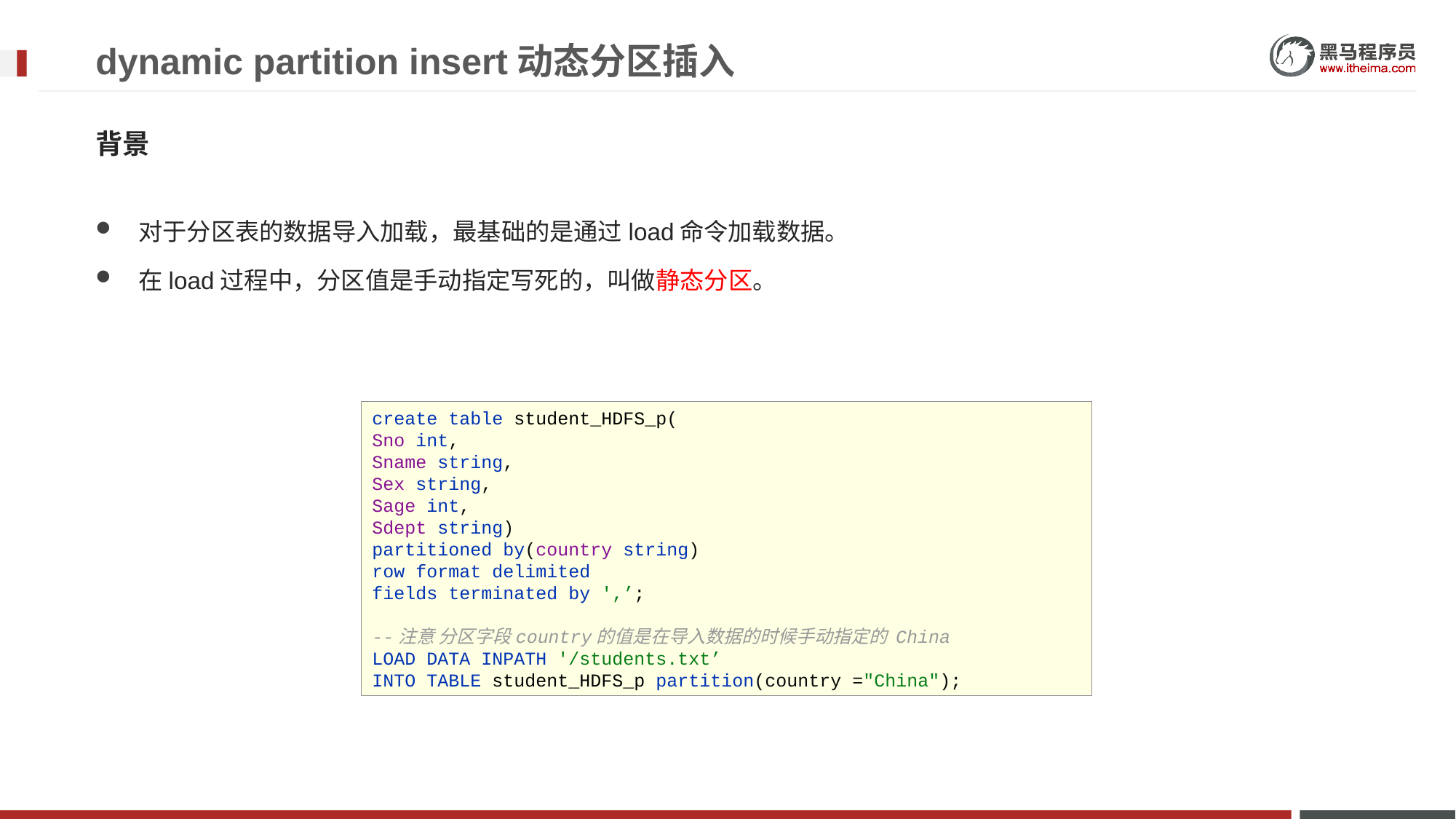

# dynamic partition insert动态分区插入
背景
对于分区表的数据导入加载，最基础的是通过load命令加载数据。
在load过程中，分区值是手动指定写死的，叫做静态分区。

create table student_HDFS_p(
Sno int,
Sname string,
Sex string,
Sage int,
Sdept string)
partitioned by(country string)
row format delimited
fields terminated by ',’;
--注意 分区字段country的值是在导入数据的时候手动指定的 China
LOAD DATA INPATH '/students.txt’
INTO TABLE student_HDFS_p partition(country ="China");